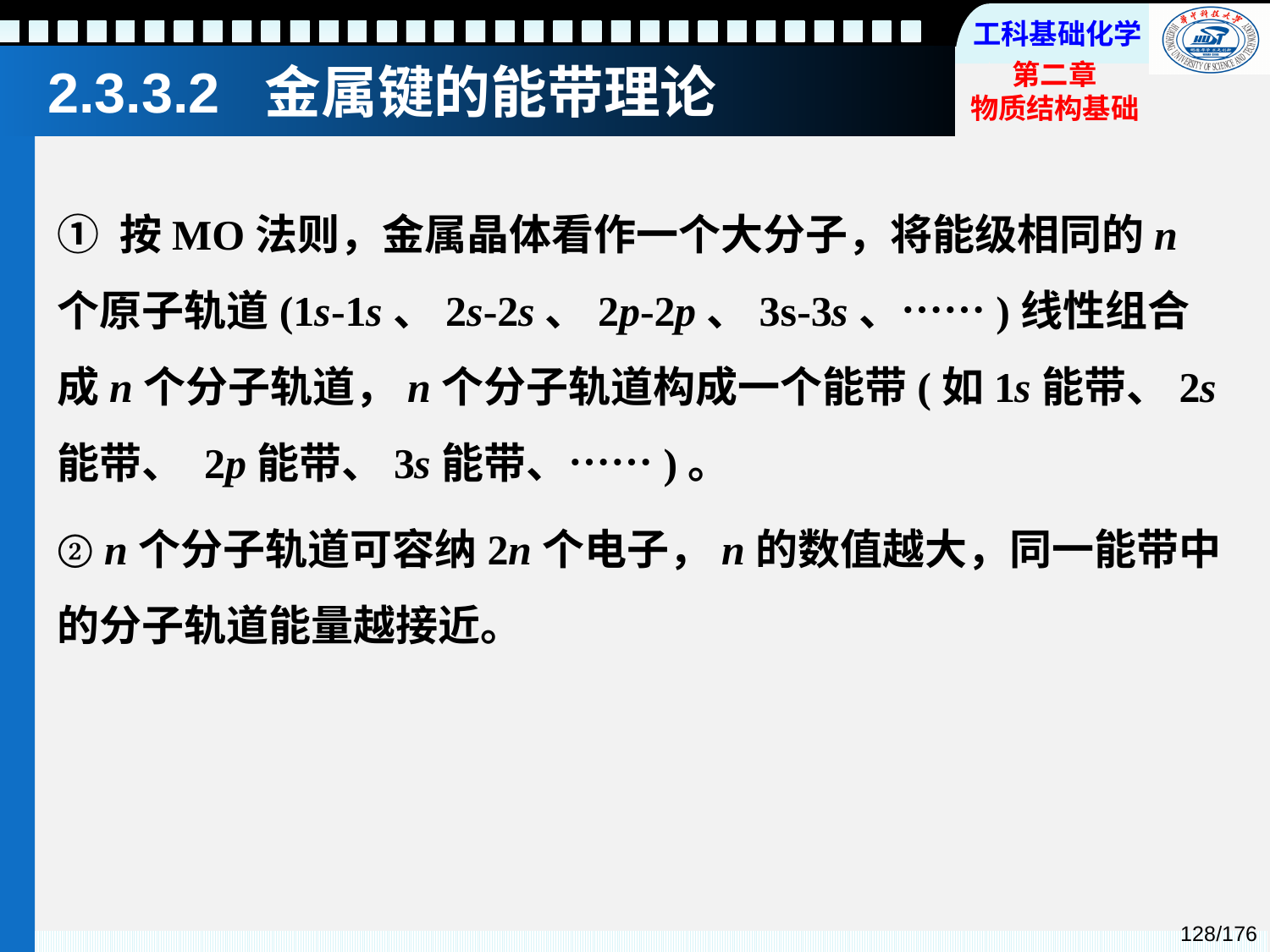

# 2.3.3.2  金属键的能带理论
① 按MO法则，金属晶体看作一个大分子，将能级相同的n个原子轨道(1s-1s、2s-2s、2p-2p、3s-3s、……)线性组合成n个分子轨道，n个分子轨道构成一个能带(如1s能带、2s能带、 2p能带、3s能带、……)。
② n个分子轨道可容纳2n个电子，n的数值越大，同一能带中的分子轨道能量越接近。